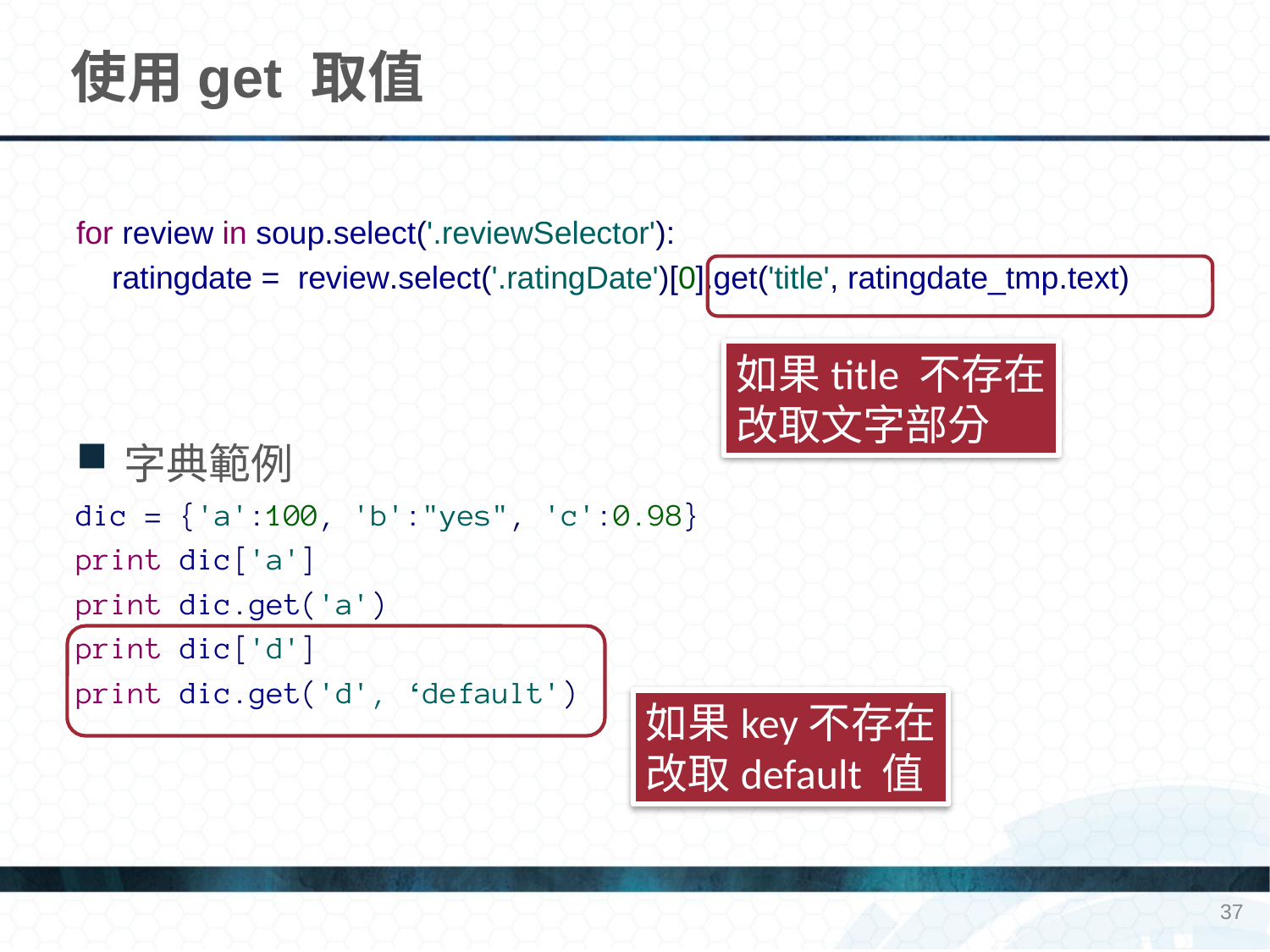

# 使用get 取值
for review in soup.select('.reviewSelector'):
    ratingdate =  review.select('.ratingDate')[0].get('title', ratingdate_tmp.text)

字典範例
dic = {'a':100, 'b':"yes", 'c':0.98}
print dic['a']
print dic.get('a')
print dic['d']
print dic.get('d', ‘default')

如果title 不存在
改取文字部分

如果key不存在
改取default 值
37